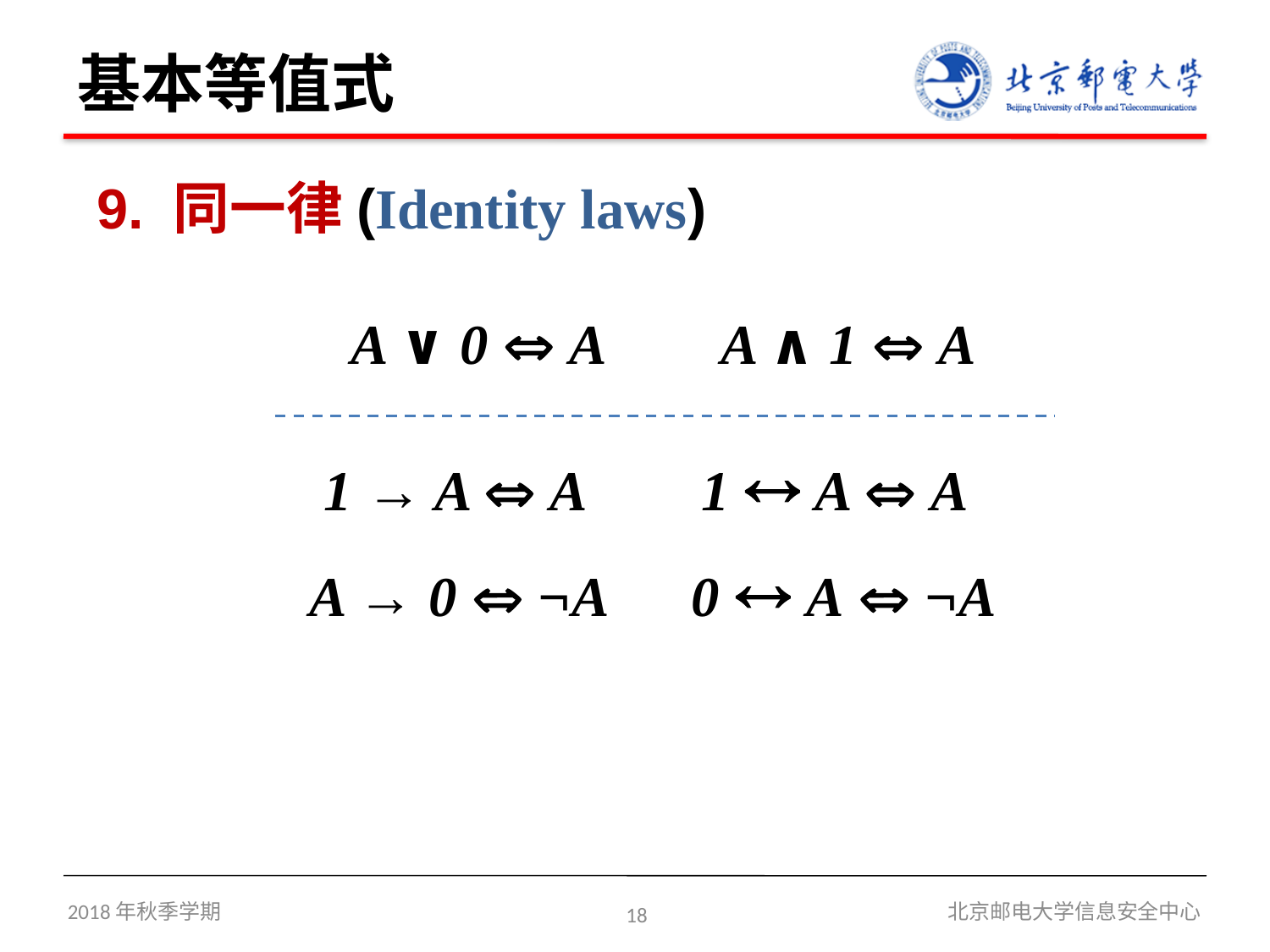

# 基本等值式
9. 同一律(Identity laws)
       		A ∨ 0 ⇔ A        A ∧ 1 ⇔ A
     	       1 → A ⇔ A        1 ↔ A ⇔ A
     	      A → 0 ⇔ ¬A      0 ↔ A ⇔ ¬A

2018年秋季学期
18